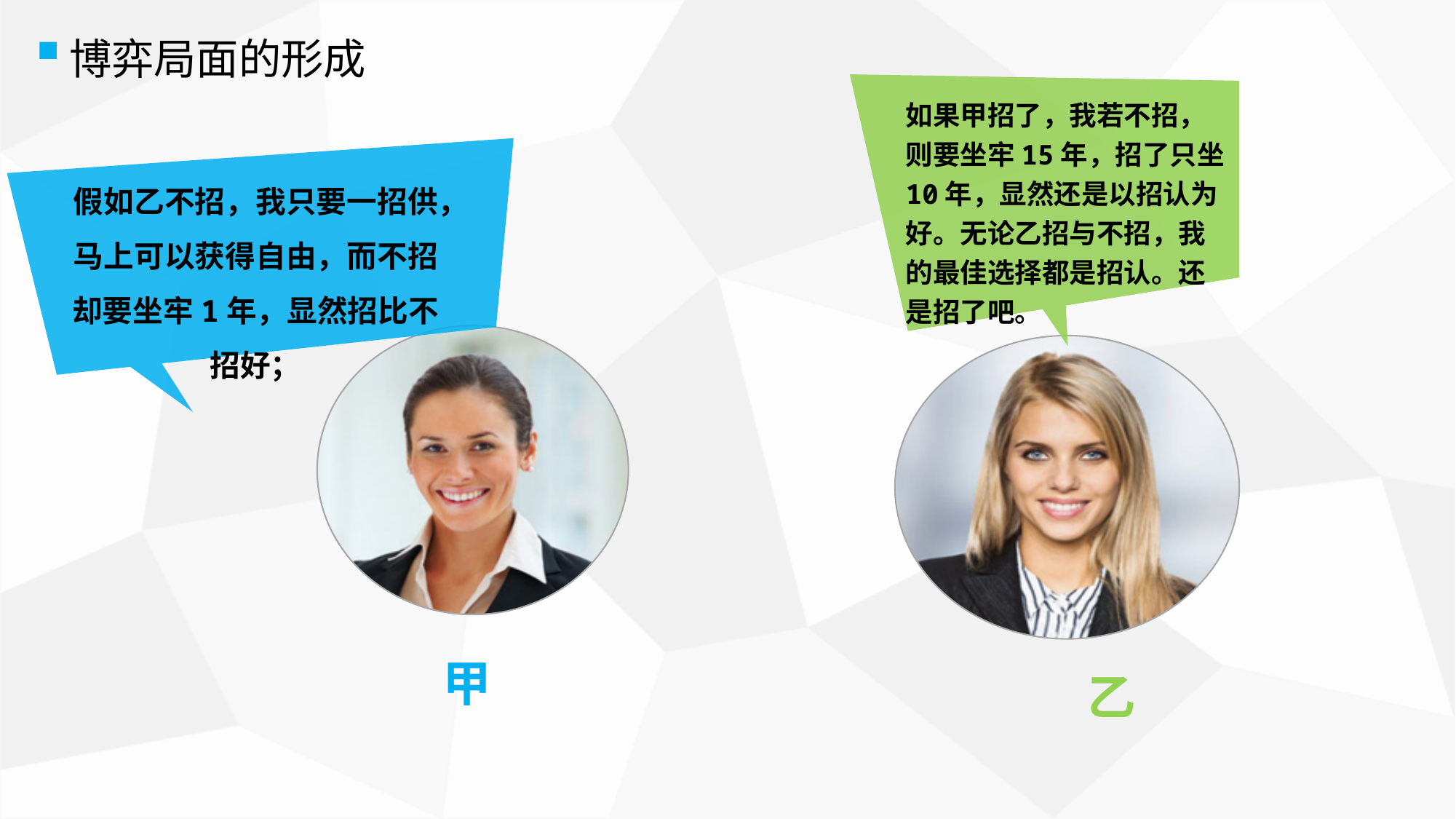

博弈局面的形成

如果甲招了，我若不招，则要坐牢15年，招了只坐10年，显然还是以招认为好。无论乙招与不招，我的最佳选择都是招认。还是招了吧。

假如乙不招，我只要一招供，马上可以获得自由，而不招却要坐牢1年，显然招比不招好；

甲
乙